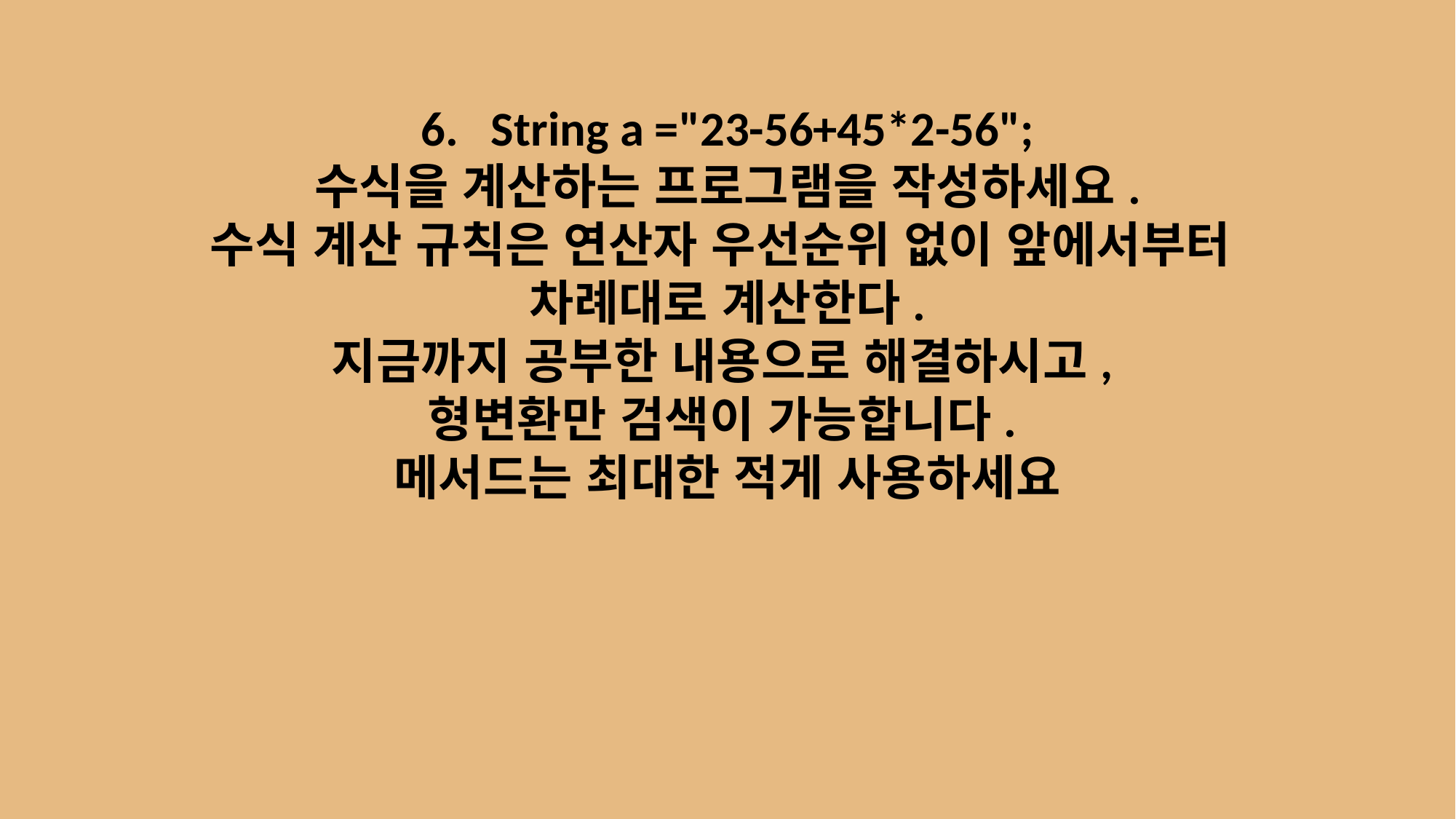

6.   String a ="23-56+45*2-56";
수식을 계산하는 프로그램을 작성하세요.
수식 계산 규칙은 연산자 우선순위 없이 앞에서부터
차례대로 계산한다.
지금까지 공부한 내용으로 해결하시고,
형변환만 검색이 가능합니다.
메서드는 최대한 적게 사용하세요